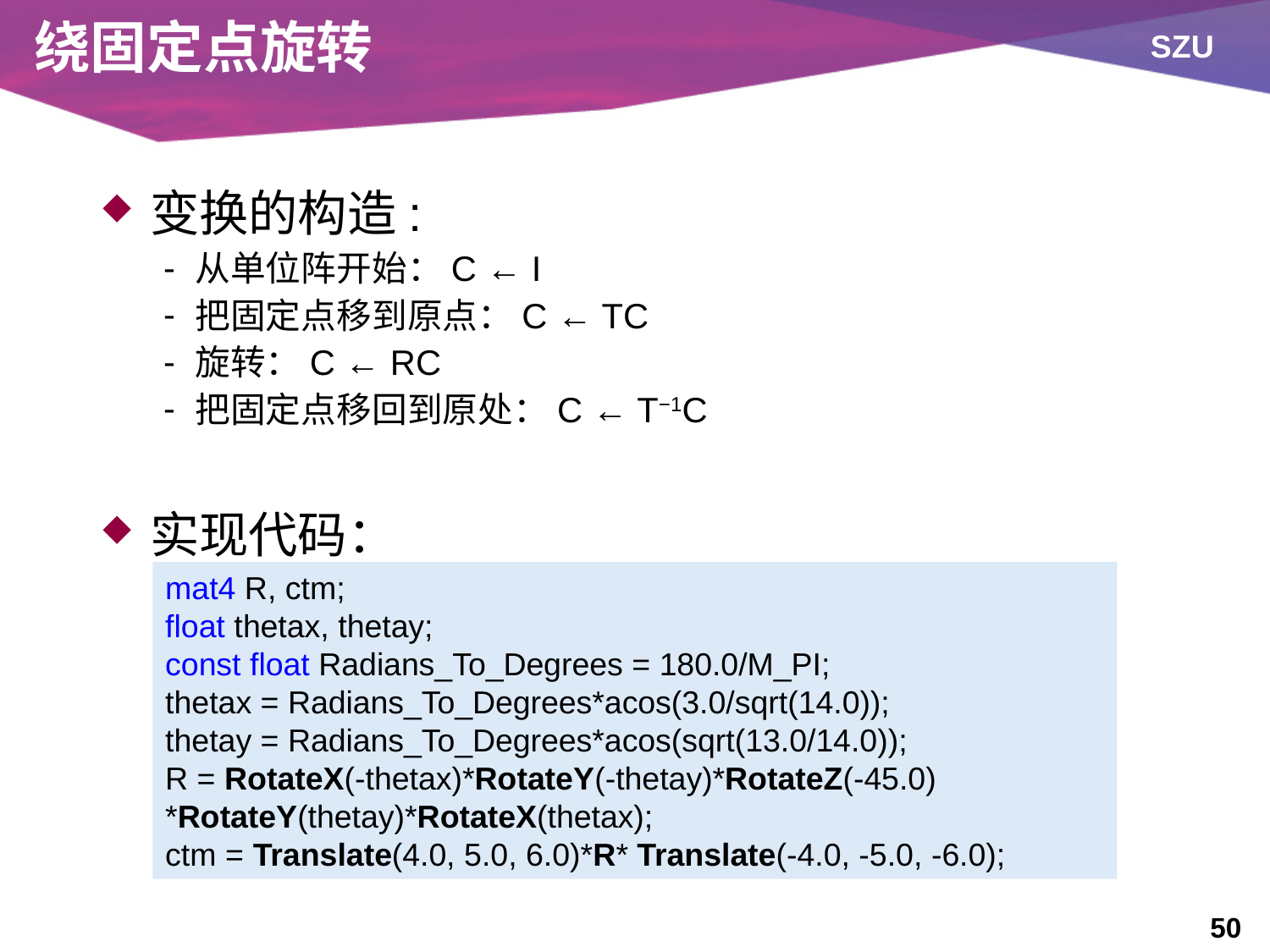

# 绕固定点旋转
变换的构造:
从单位阵开始：C ← I
把固定点移到原点：C ← TC
旋转：C ← RC
把固定点移回到原处：C ← T−1C

实现代码：

mat4 R, ctm;
float thetax, thetay;
const float Radians_To_Degrees = 180.0/M_PI;
thetax = Radians_To_Degrees*acos(3.0/sqrt(14.0));
thetay = Radians_To_Degrees*acos(sqrt(13.0/14.0));
R = RotateX(-thetax)*RotateY(-thetay)*RotateZ(-45.0)
*RotateY(thetay)*RotateX(thetax);
ctm = Translate(4.0, 5.0, 6.0)*R* Translate(-4.0, -5.0, -6.0);
50